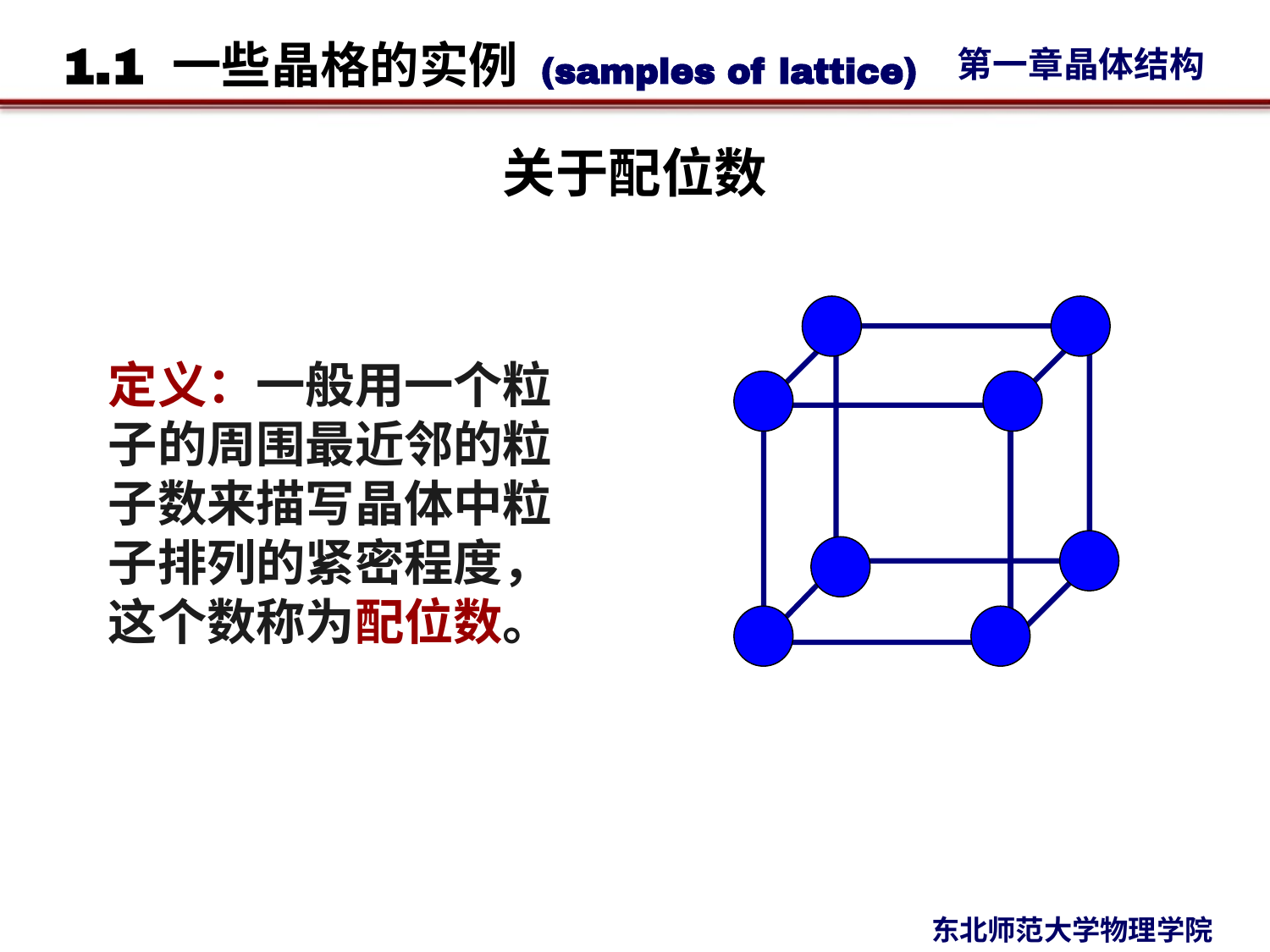

# 关于配位数

定义：一般用一个粒子的周围最近邻的粒子数来描写晶体中粒子排列的紧密程度，这个数称为配位数。

2
1
O